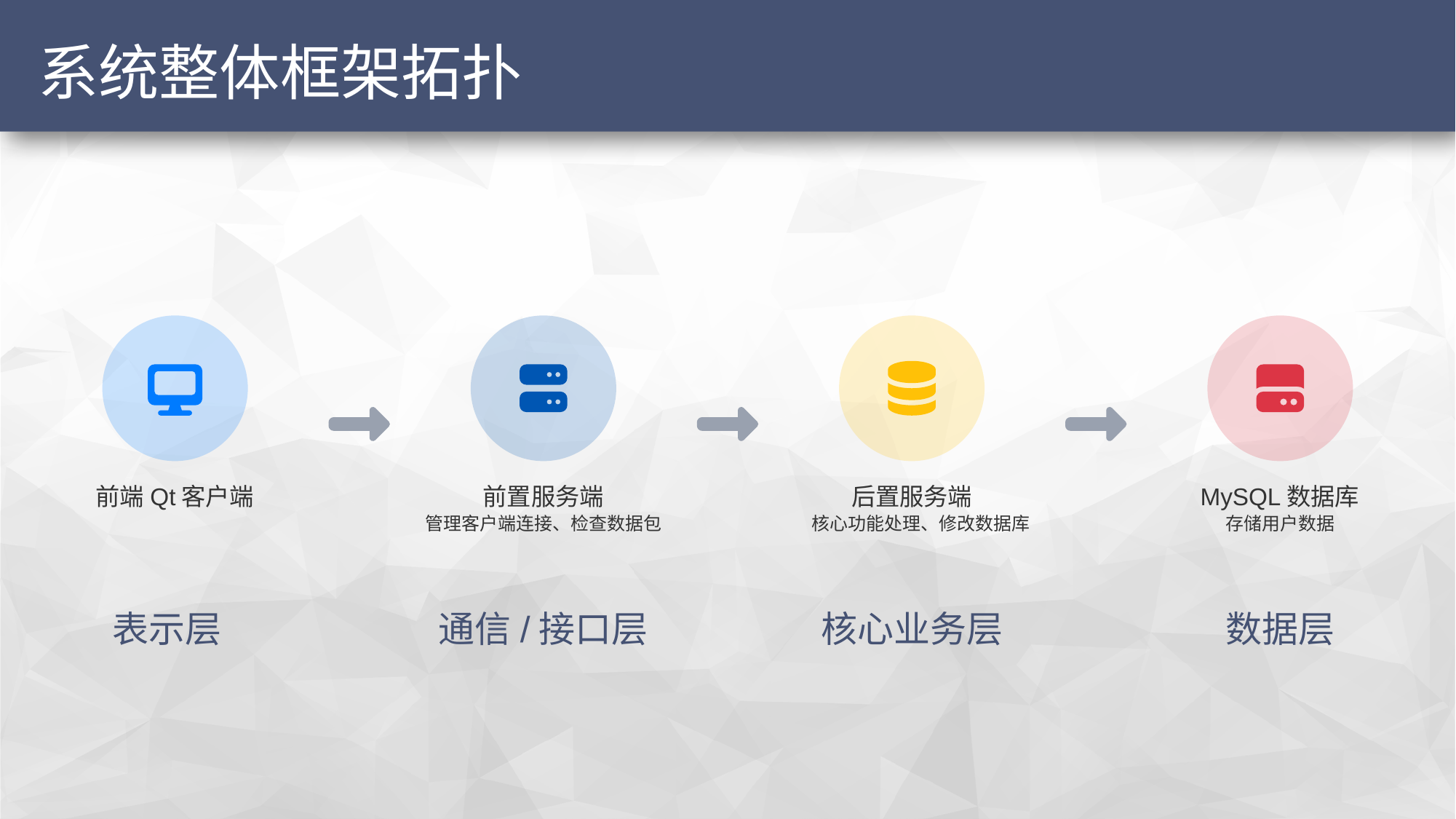

系统整体框架拓扑

前端Qt客户端
前置服务端
后置服务端
MySQL数据库
存储用户数据

管理客户端连接、检查数据包

核心功能处理、修改数据库
表示层
通信/接口层
核心业务层
数据层